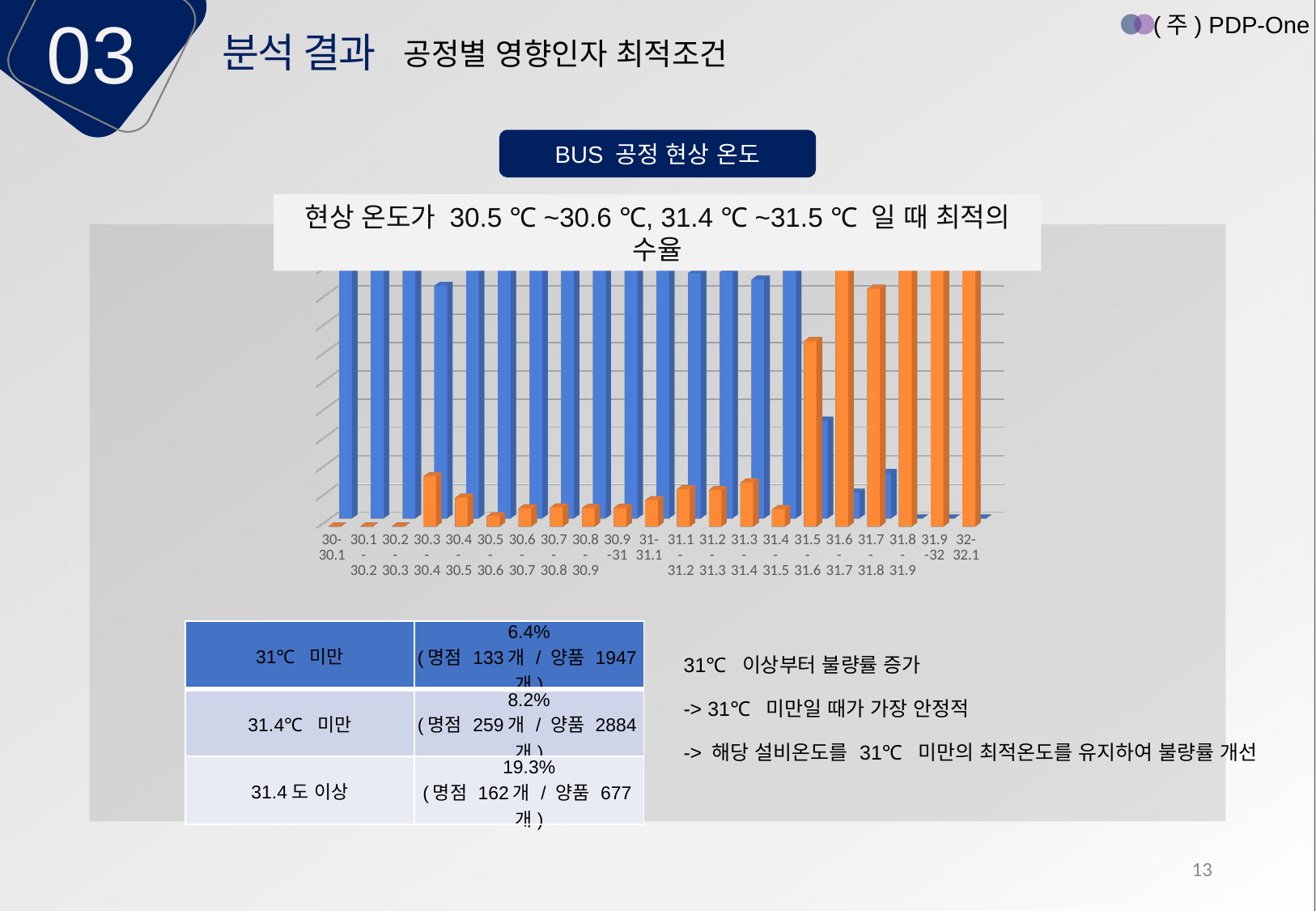

03
(주) PDP-One

분석 결과
공정별 영향인자 최적조건

BUS 공정 현상 온도
현상 온도가 30.5 ℃ ~30.6 ℃, 31.4 ℃ ~31.5 ℃ 일 때 최적의 수율

[unsupported chart]

31℃  이상부터 불량률 증가
-> 31℃  미만일 때가 가장 안정적
-> 해당 설비온도를 31℃  미만의 최적온도를 유지하여 불량률 개선
| 31℃ 미만 | 6.4% (명점 133개 / 양품 1947개) |
| --- | --- |
| 31.4℃ 미만 | 8.2% (명점 259개 / 양품 2884개) |
| 31.4도 이상 | 19.3% (명점 162개 / 양품 677개) |
13